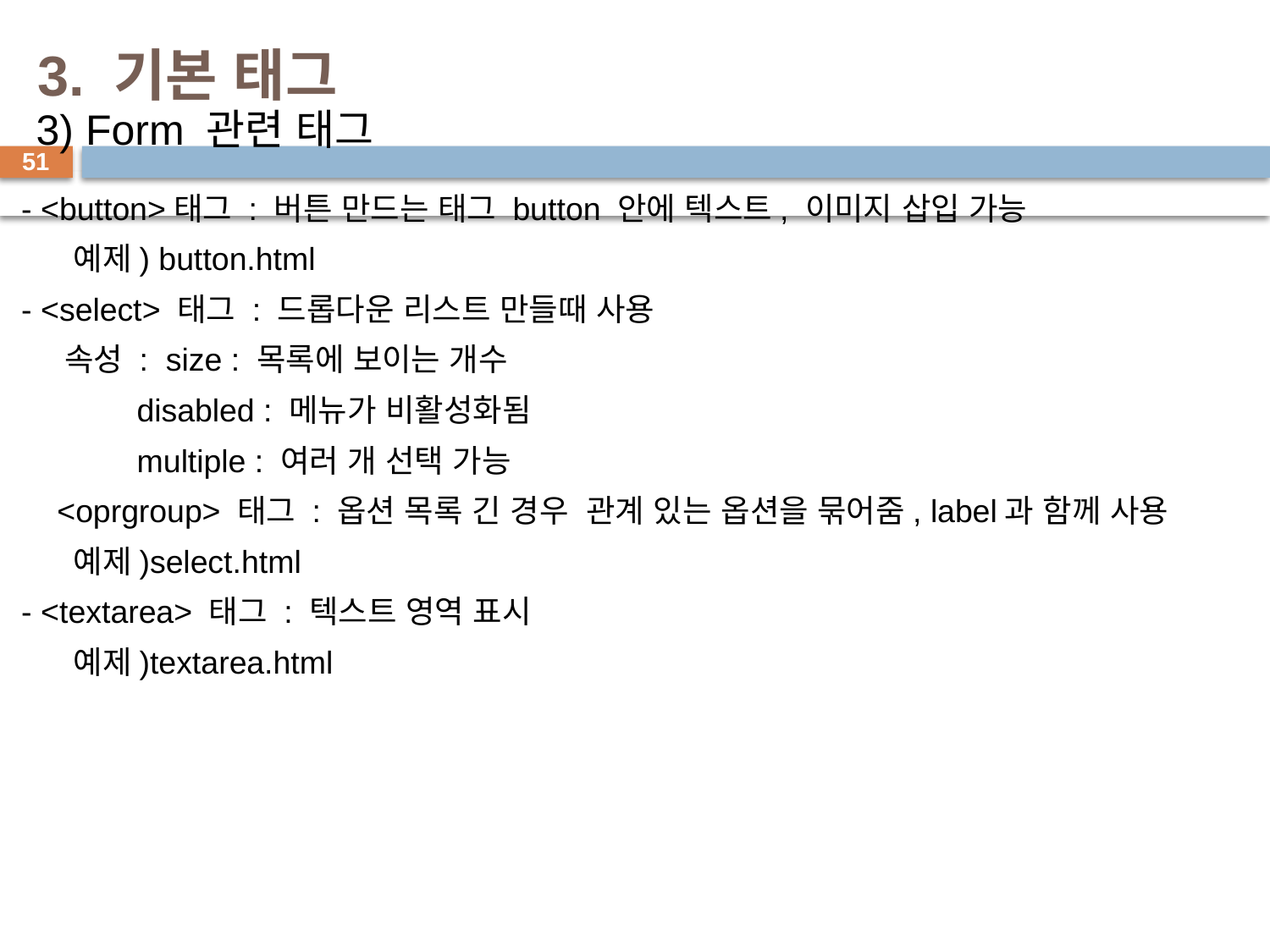

# 3. 기본 태그
  3) Form 관련 태그

 - <button>태그 : 버튼 만드는 태그 button 안에 텍스트, 이미지 삽입 가능
      예제) button.html
 - <select> 태그 : 드롭다운 리스트 만들때 사용
     속성 :  size : 목록에 보이는 개수
              disabled : 메뉴가 비활성화됨
              multiple : 여러 개 선택 가능
     <oprgroup> 태그 : 옵션 목록 긴 경우  관계 있는 옵션을 묶어줌, label과 함께 사용
      예제)select.html
 - <textarea> 태그 : 텍스트 영역 표시
      예제)textarea.html

51